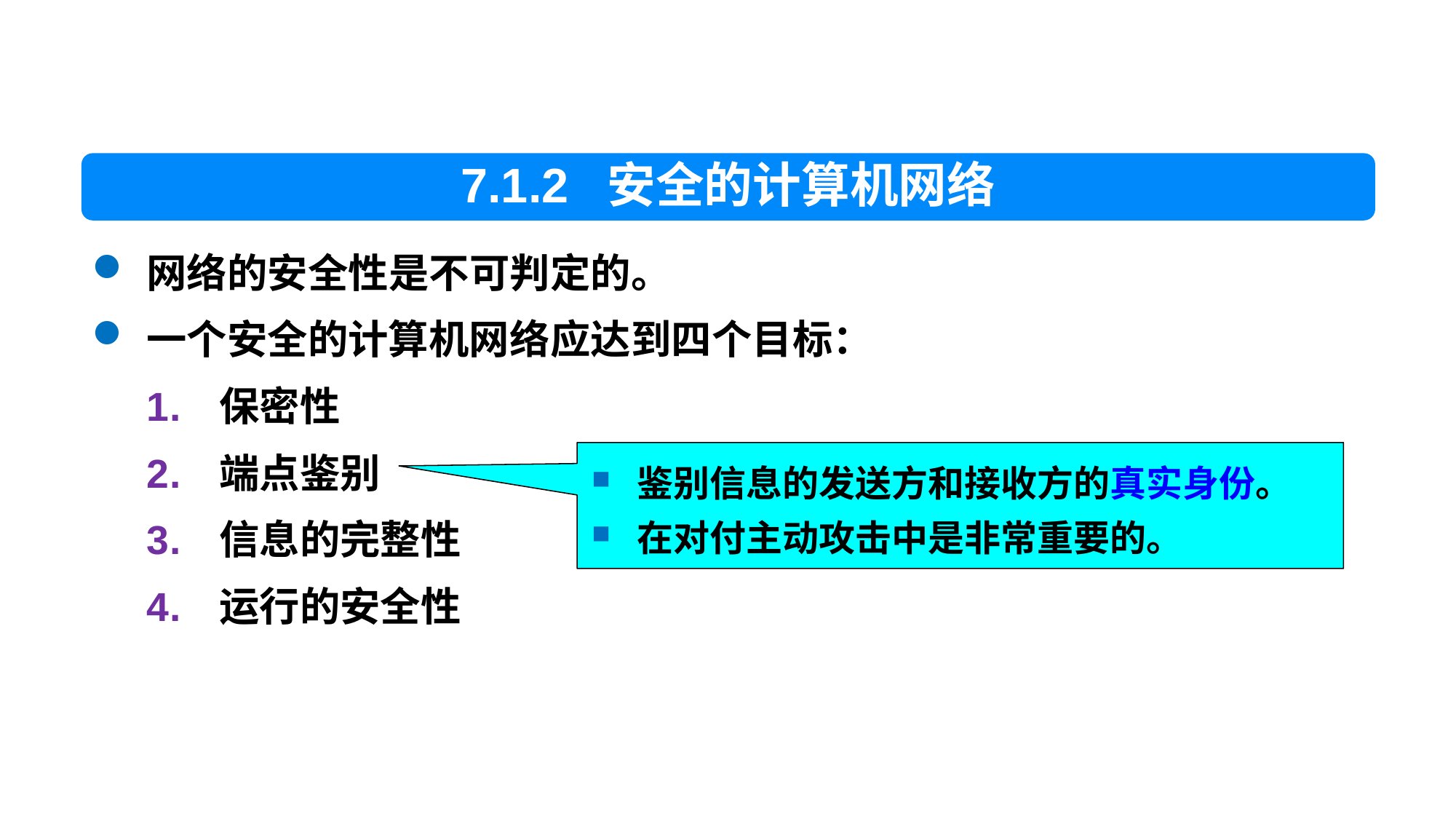

7.1.2  安全的计算机网络

网络的安全性是不可判定的。
一个安全的计算机网络应达到四个目标：
保密性
端点鉴别
信息的完整性
运行的安全性
鉴别信息的发送方和接收方的真实身份。
在对付主动攻击中是非常重要的。